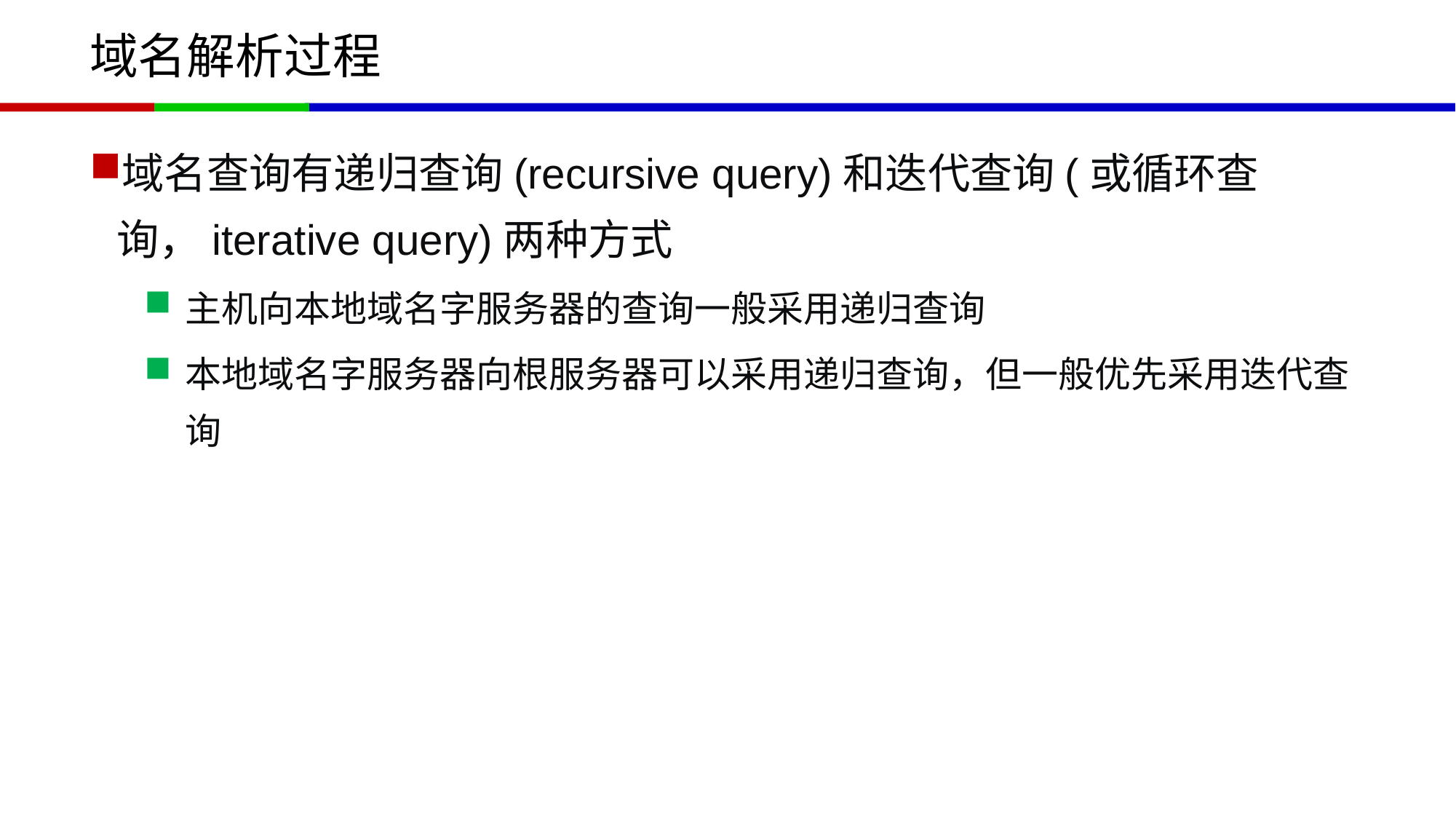

# 域名解析过程
域名查询有递归查询(recursive query)和迭代查询(或循环查询，iterative query)两种方式
主机向本地域名字服务器的查询一般采用递归查询
本地域名字服务器向根服务器可以采用递归查询，但一般优先采用迭代查询
39